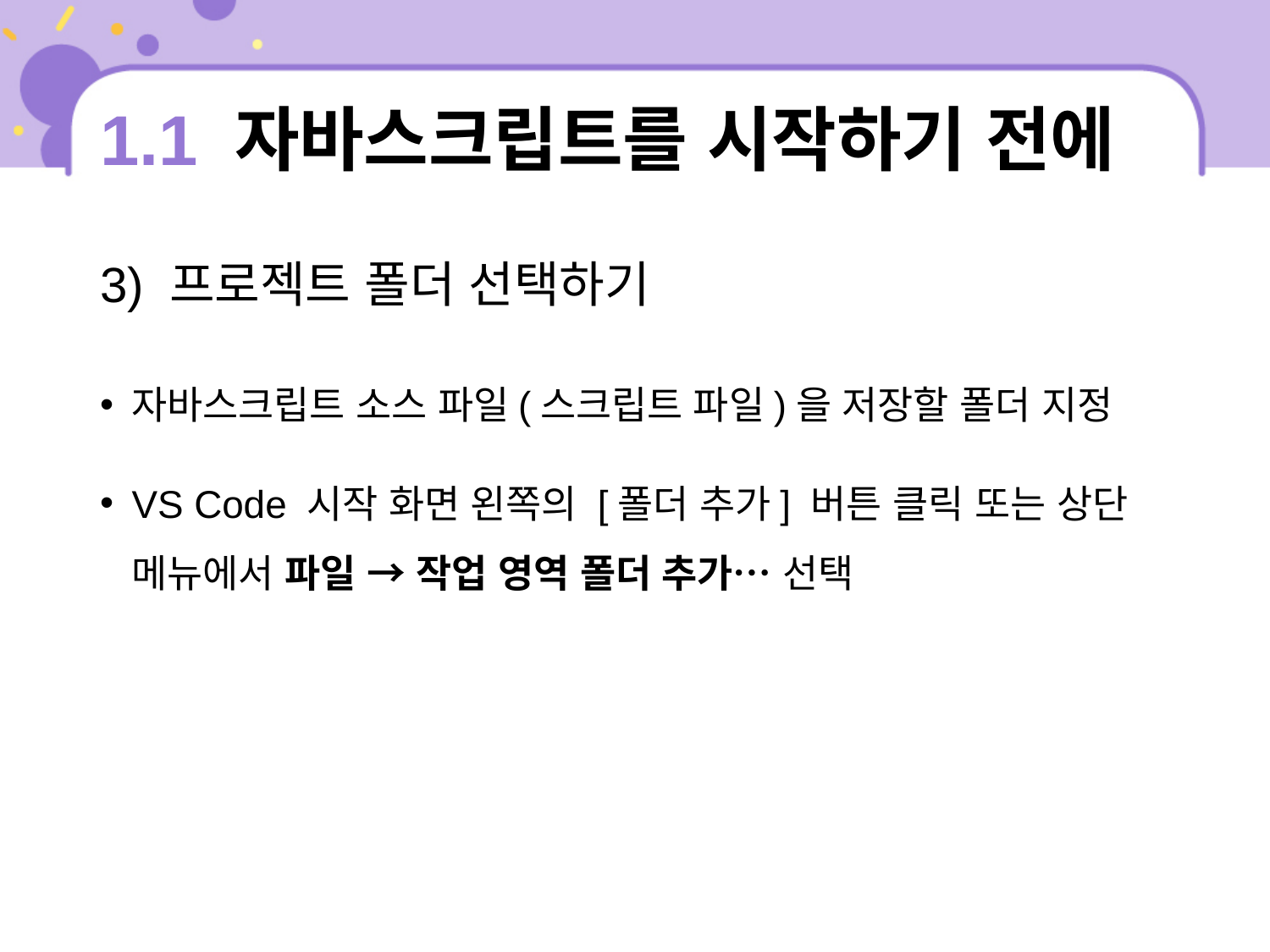

# 1.1 자바스크립트를 시작하기 전에
3) 프로젝트 폴더 선택하기

자바스크립트 소스 파일(스크립트 파일)을 저장할 폴더 지정
VS Code 시작 화면 왼쪽의 [폴더 추가] 버튼 클릭 또는 상단 메뉴에서 파일 → 작업 영역 폴더 추가… 선택